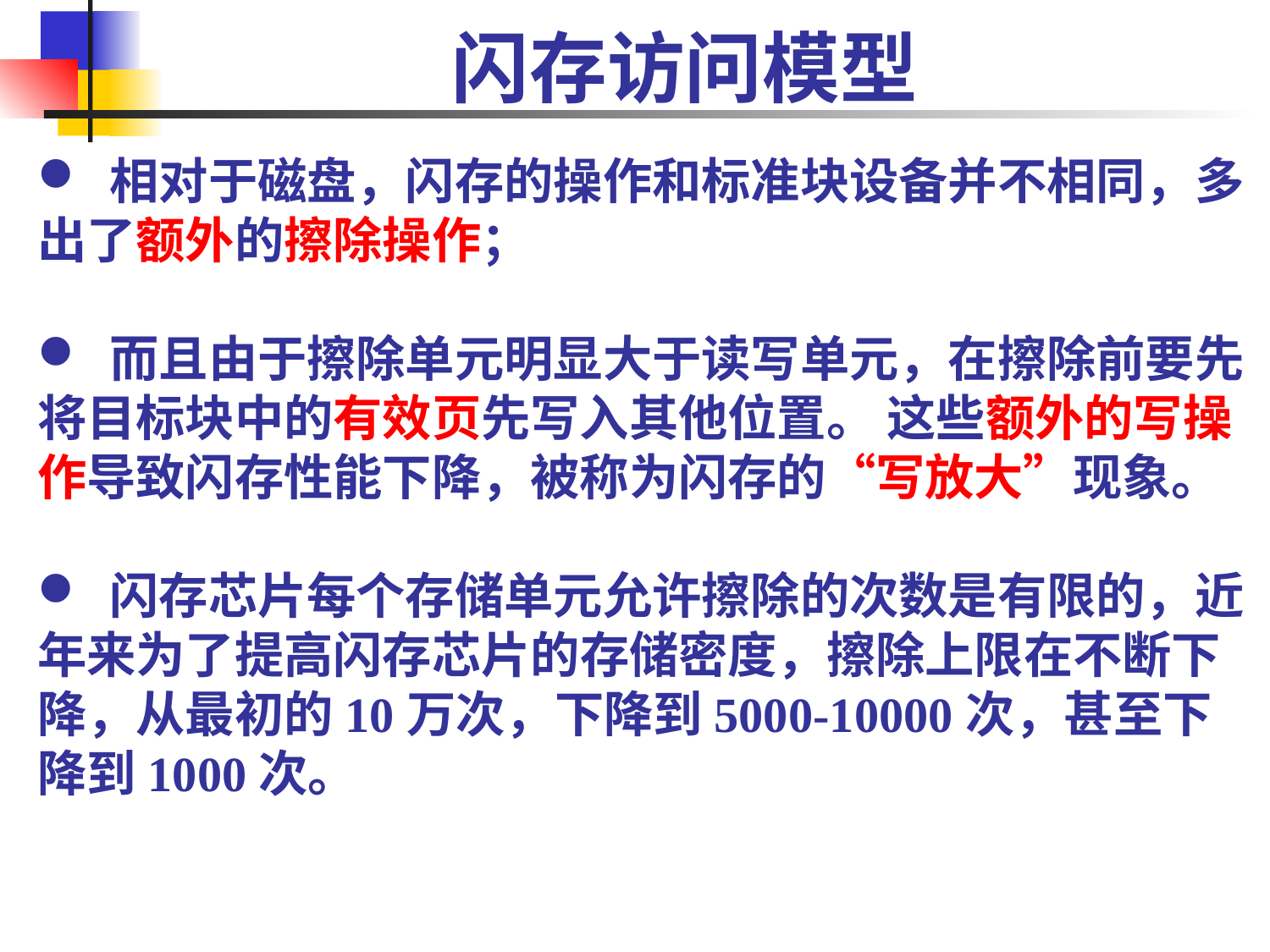

# 闪存访问模型
 相对于磁盘，闪存的操作和标准块设备并不相同，多出了额外的擦除操作；

 而且由于擦除单元明显大于读写单元，在擦除前要先将目标块中的有效页先写入其他位置。 这些额外的写操作导致闪存性能下降，被称为闪存的“写放大”现象。

 闪存芯片每个存储单元允许擦除的次数是有限的，近年来为了提高闪存芯片的存储密度，擦除上限在不断下降，从最初的10万次，下降到5000-10000次，甚至下降到1000次。